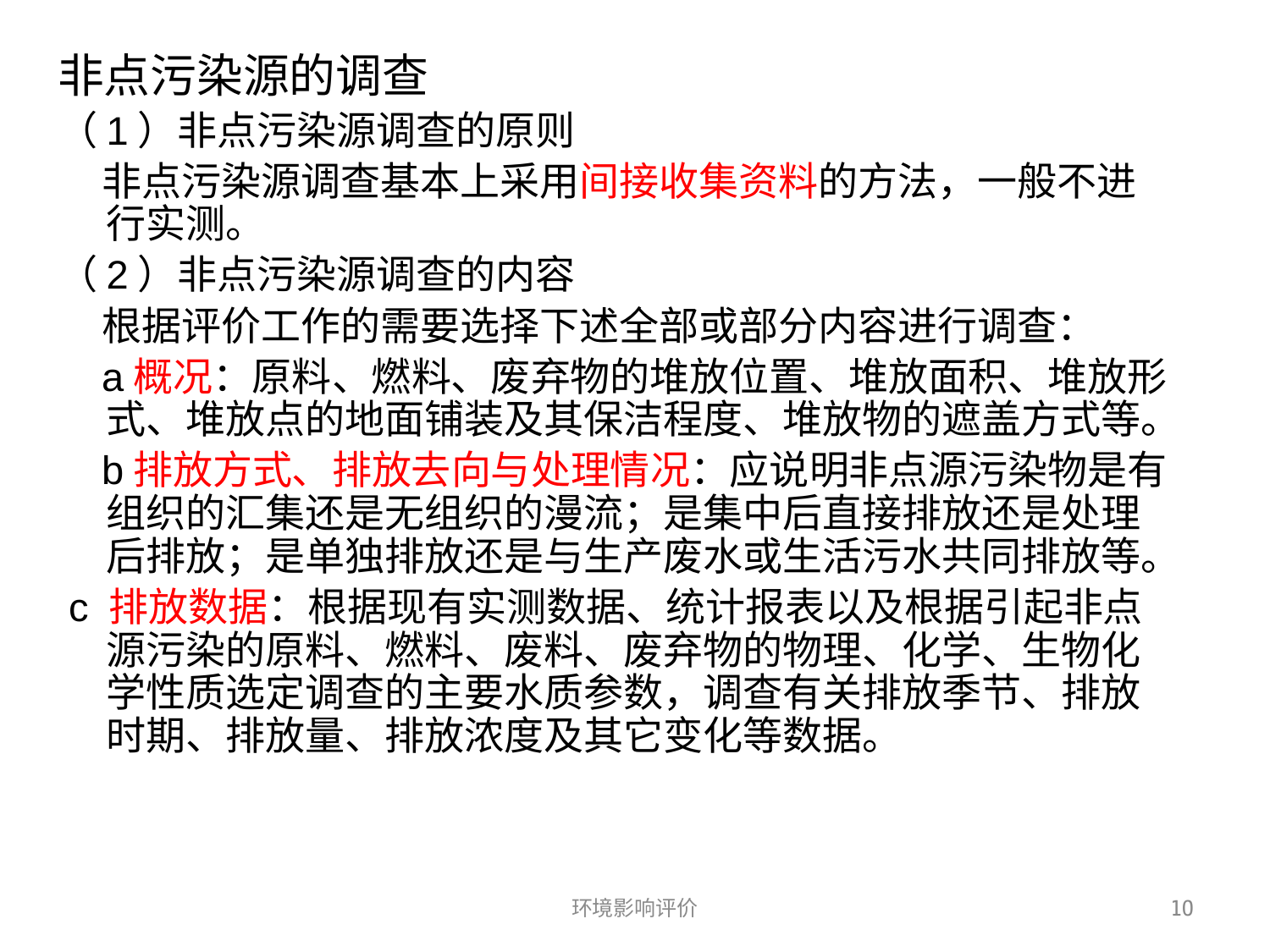

非点污染源的调查
（1）非点污染源调查的原则
    非点污染源调查基本上采用间接收集资料的方法，一般不进行实测。
（2）非点污染源调查的内容
    根据评价工作的需要选择下述全部或部分内容进行调查：
    a概况：原料、燃料、废弃物的堆放位置、堆放面积、堆放形式、堆放点的地面铺装及其保洁程度、堆放物的遮盖方式等。
    b排放方式、排放去向与处理情况：应说明非点源污染物是有组织的汇集还是无组织的漫流；是集中后直接排放还是处理后排放；是单独排放还是与生产废水或生活污水共同排放等。
 c 排放数据：根据现有实测数据、统计报表以及根据引起非点源污染的原料、燃料、废料、废弃物的物理、化学、生物化学性质选定调查的主要水质参数，调查有关排放季节、排放时期、排放量、排放浓度及其它变化等数据。
环境影响评价
10